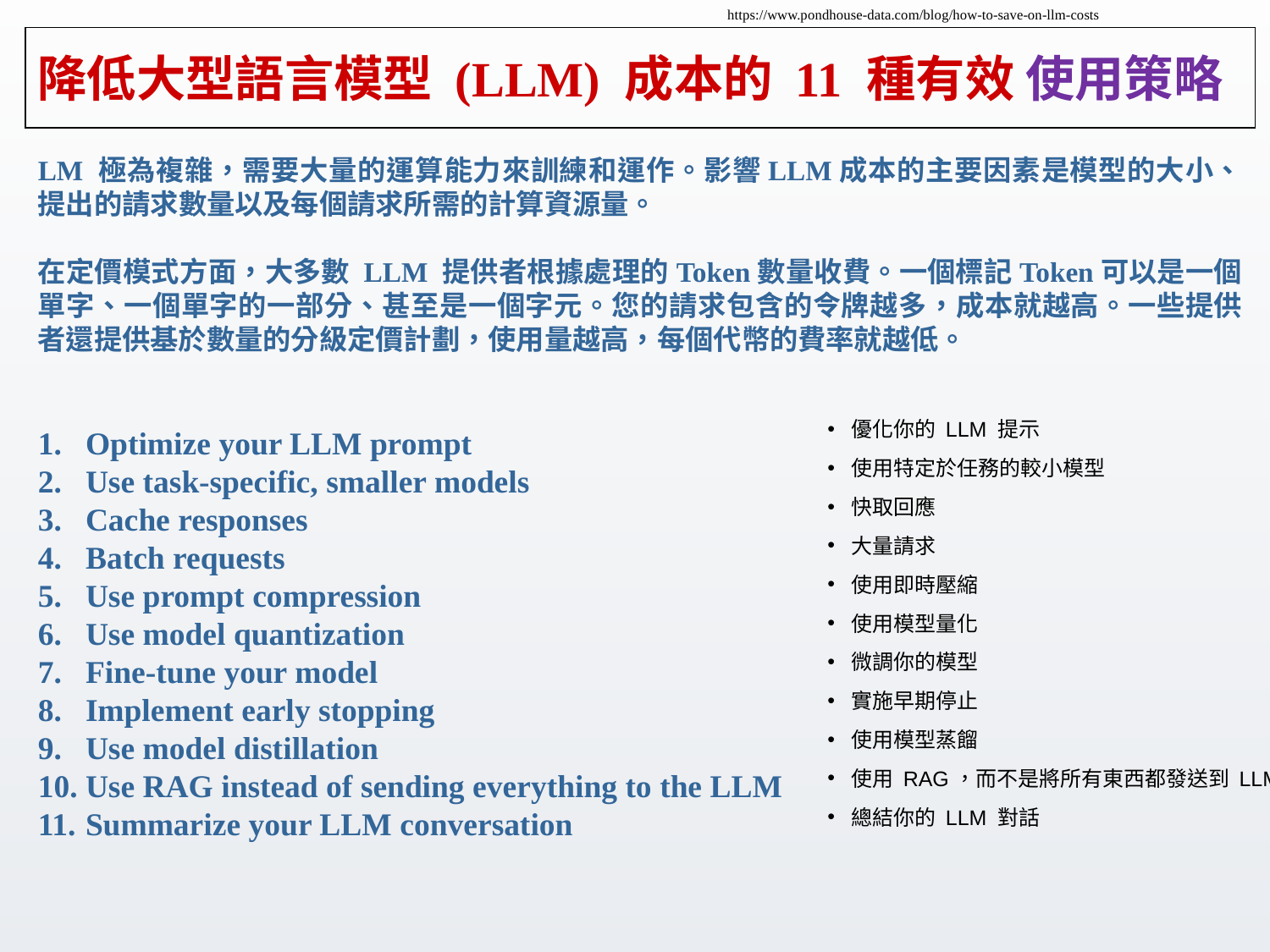

https://www.pondhouse-data.com/blog/how-to-save-on-llm-costs
# 降低大型語言模型 (LLM) 成本的 11 種有效 使用策略
LM 極為複雜，需要大量的運算能力來訓練和運作。影響LLM成本的主要因素是模型的大小、提出的請求數量以及每個請求所需的計算資源量。

在定價模式方面，大多數 LLM 提供者根據處理的Token數量收費。一個標記Token可以是一個單字、一個單字的一部分、甚至是一個字元。您的請求包含的令牌越多，成本就越高。一些提供者還提供基於數量的分級定價計劃，使用量越高，每個代幣的費率就越低。

Optimize your LLM prompt
Use task-specific, smaller models
Cache responses
Batch requests
Use prompt compression
Use model quantization
Fine-tune your model
Implement early stopping
Use model distillation
Use RAG instead of sending everything to the LLM
Summarize your LLM conversation
優化你的 LLM 提示

使用特定於任務的較小模型

快取回應

大量請求

使用即時壓縮

使用模型量化

微調你的模型

實施早期停止

使用模型蒸餾

使用 RAG，而不是將所有東西都發送到 LLM

總結你的 LLM 對話